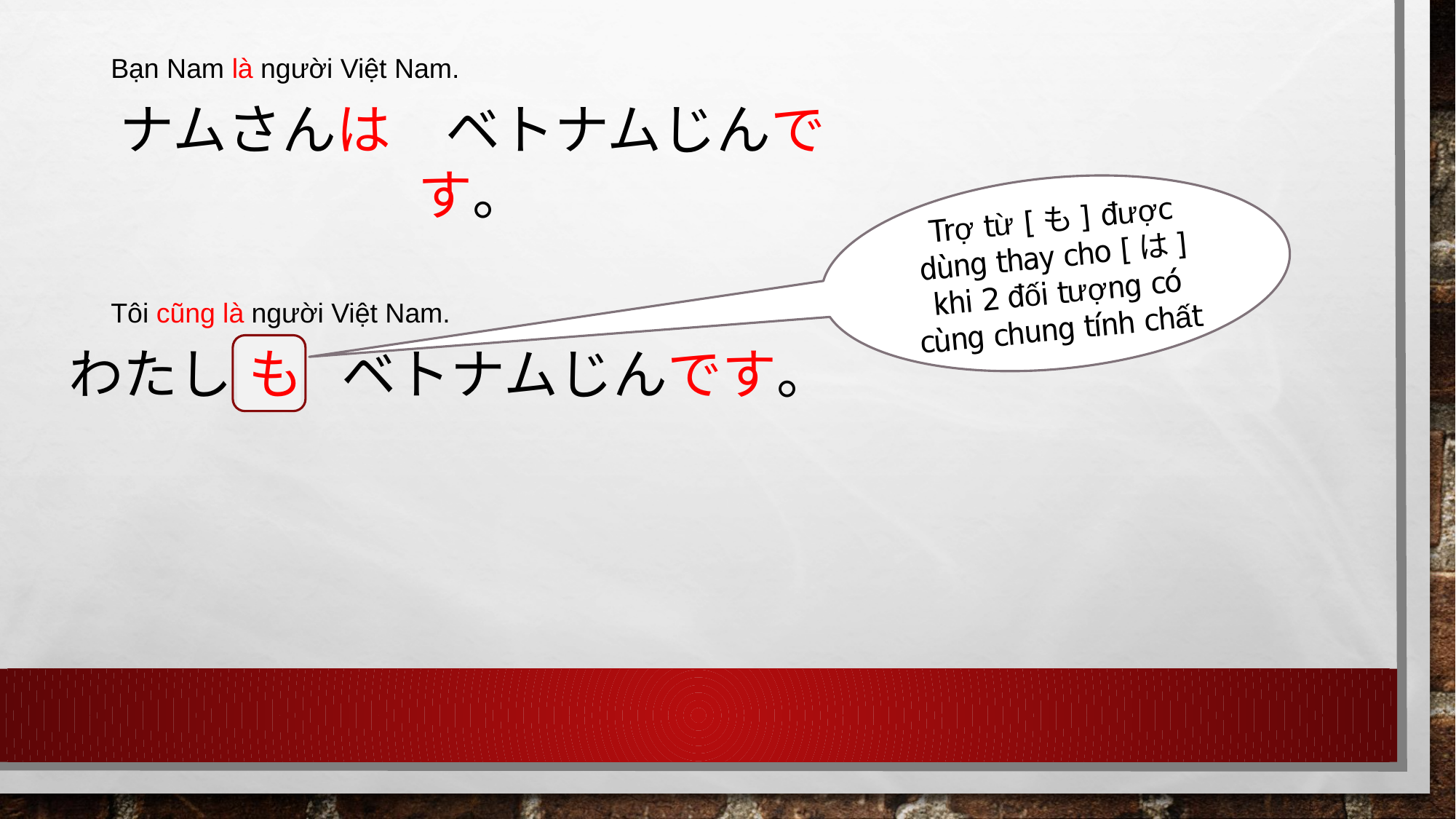

Bạn Nam là người Việt Nam.
ナムさんは　ベトナムじんです。
Trợ từ [も] được dùng thay cho [は] khi 2 đối tượng có cùng chung tính chất
Tôi cũng là người Việt Nam.
も
わたしは　ベトナムじんです。